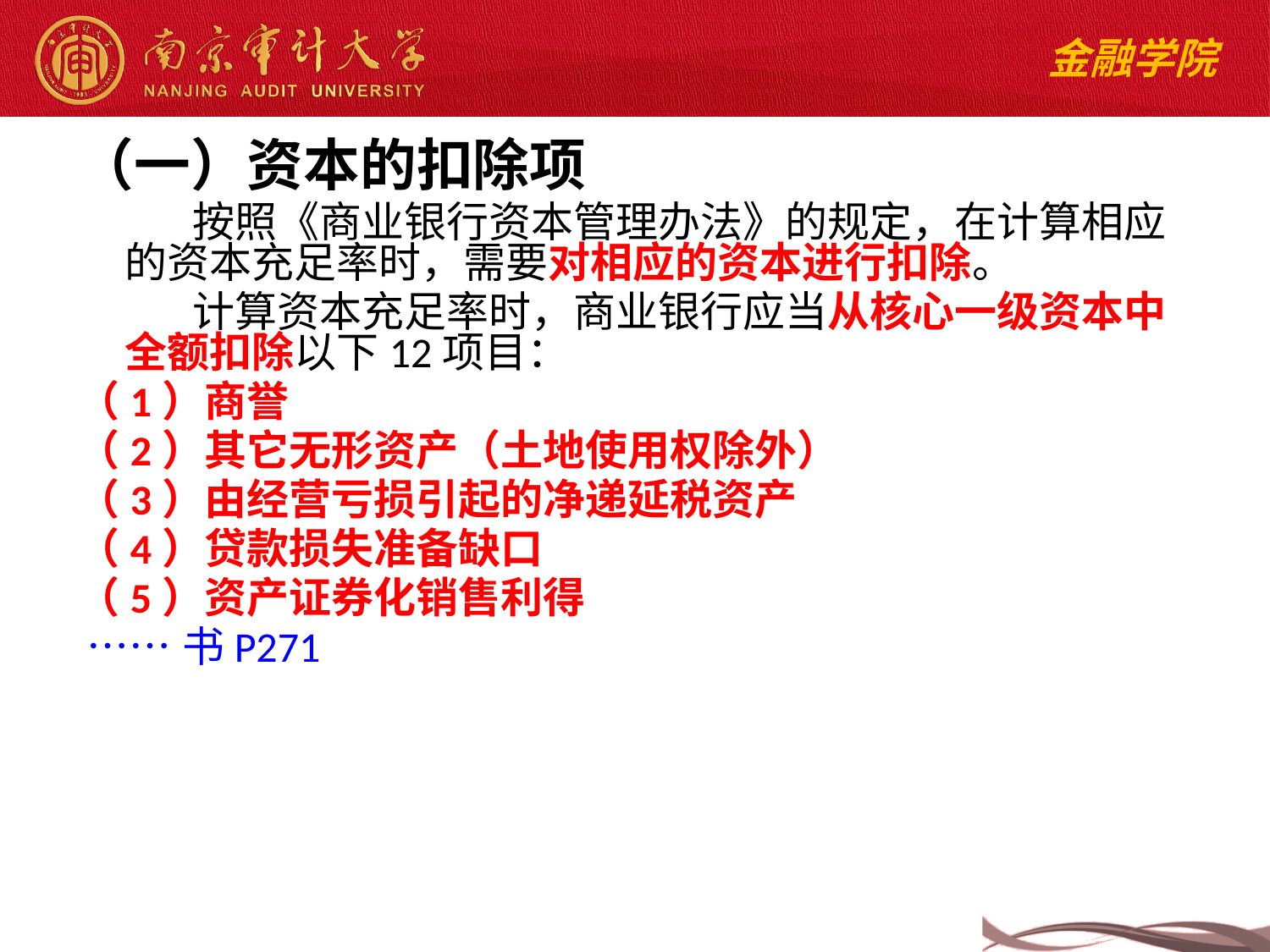

（一）资本的扣除项
           按照《商业银行资本管理办法》的规定，在计算相应的资本充足率时，需要对相应的资本进行扣除。
           计算资本充足率时，商业银行应当从核心一级资本中全额扣除以下12项目：
（1）商誉
（2）其它无形资产（土地使用权除外）
（3）由经营亏损引起的净递延税资产
（4）贷款损失准备缺口
（5）资产证券化销售利得
 ……书P271